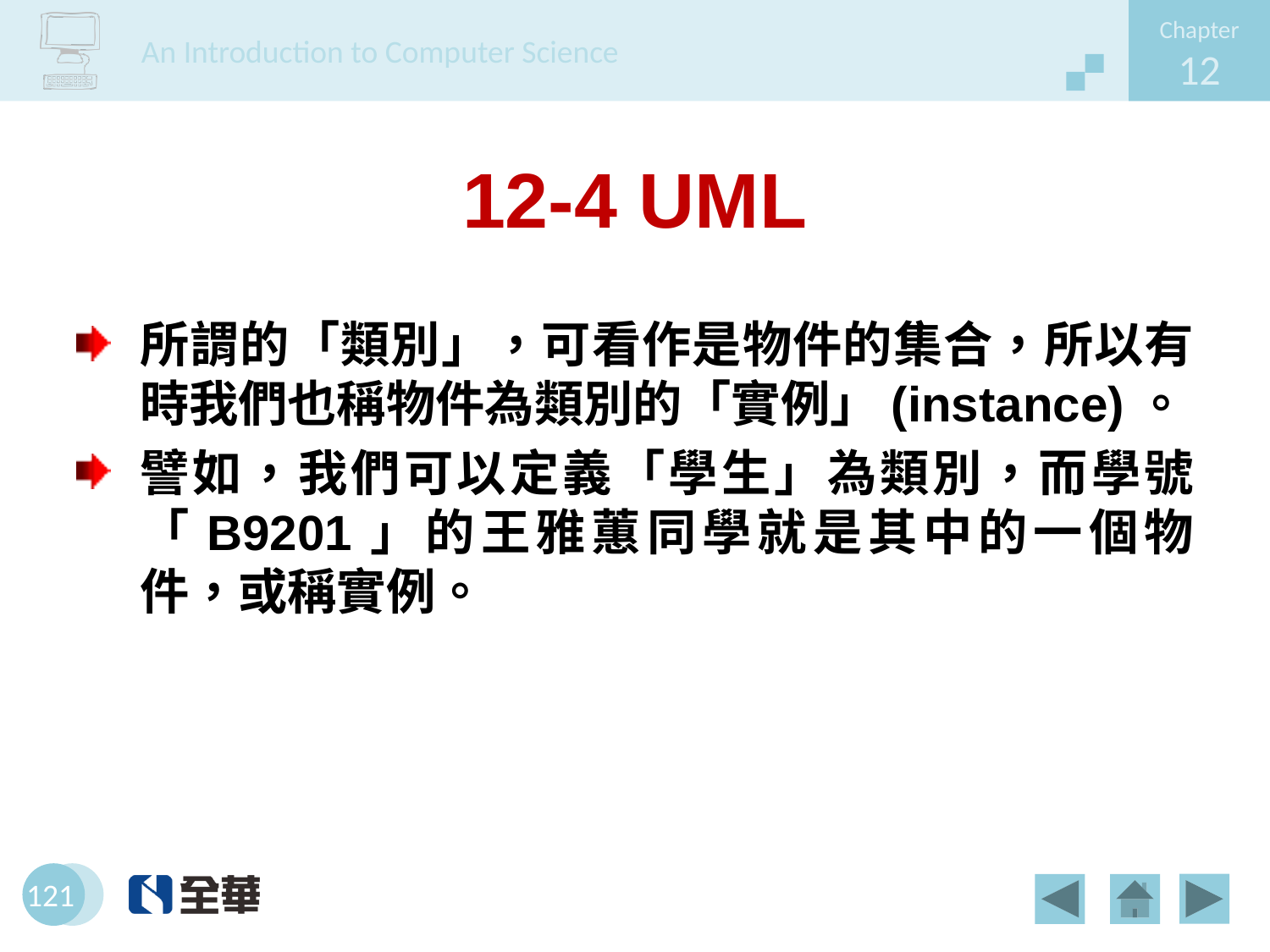

# 12-4 UML
所謂的「類別」，可看作是物件的集合，所以有時我們也稱物件為類別的「實例」(instance)。
譬如，我們可以定義「學生」為類別，而學號「B9201」的王雅蕙同學就是其中的一個物件，或稱實例。